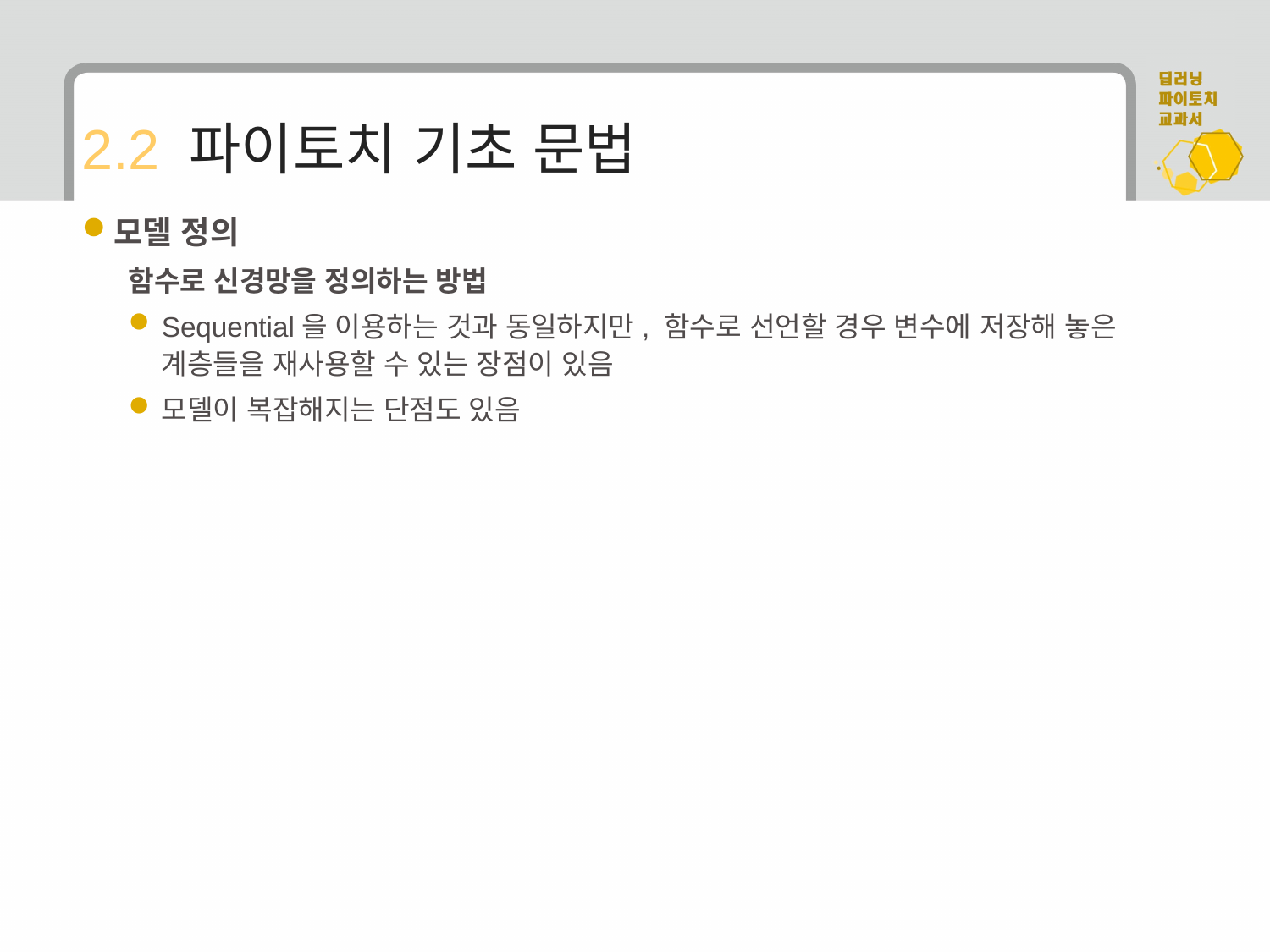

# 2.2 파이토치 기초 문법
모델 정의
함수로 신경망을 정의하는 방법
Sequential을 이용하는 것과 동일하지만, 함수로 선언할 경우 변수에 저장해 놓은 계층들을 재사용할 수 있는 장점이 있음
모델이 복잡해지는 단점도 있음